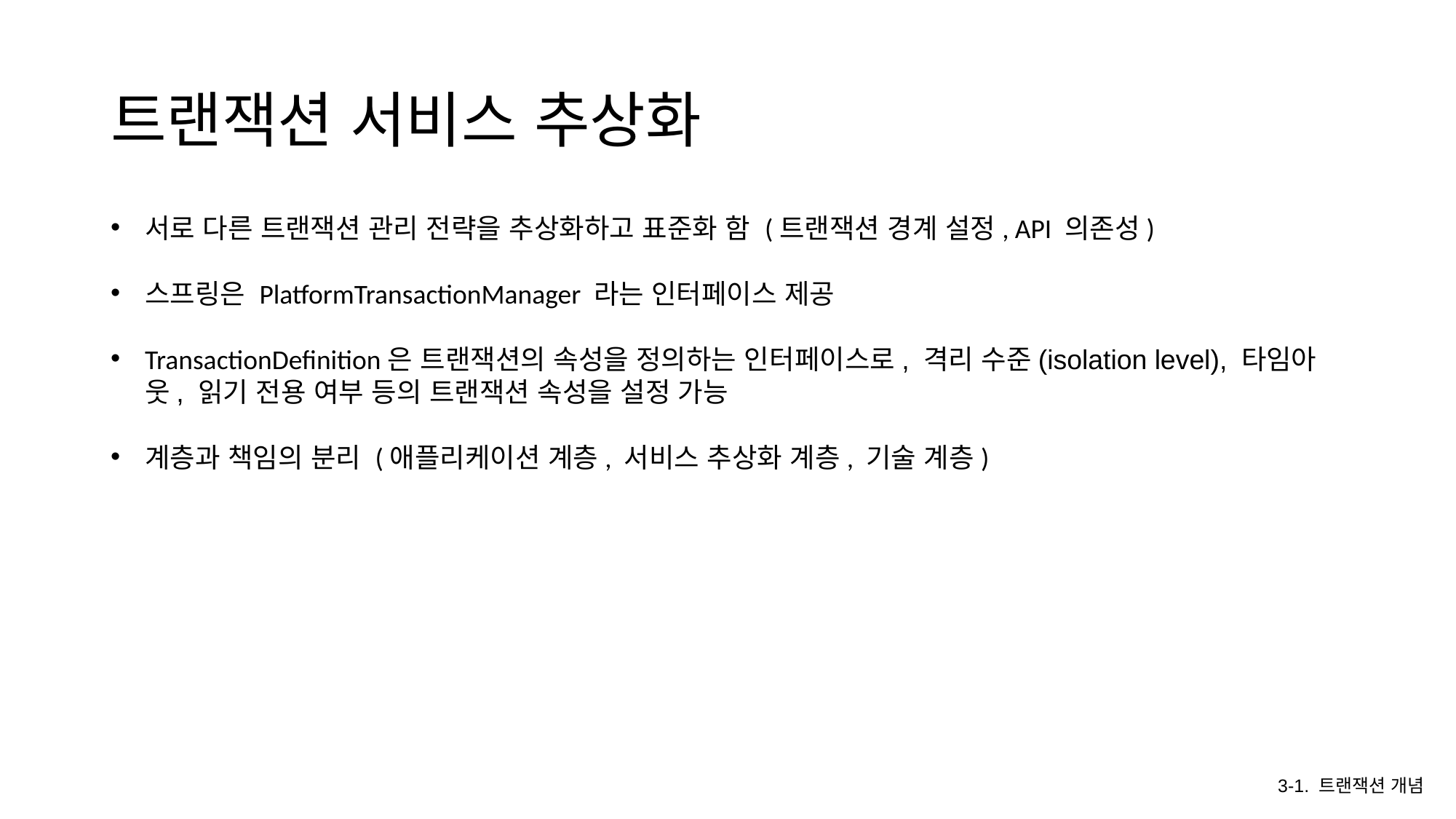

# 트랜잭션 서비스 추상화
서로 다른 트랜잭션 관리 전략을 추상화하고 표준화 함 (트랜잭션 경계 설정, API 의존성)

스프링은 PlatformTransactionManager 라는 인터페이스 제공

TransactionDefinition은 트랜잭션의 속성을 정의하는 인터페이스로, 격리 수준(isolation level), 타임아웃, 읽기 전용 여부 등의 트랜잭션 속성을 설정 가능

계층과 책임의 분리 (애플리케이션 계층, 서비스 추상화 계층, 기술 계층)
3-1. 트랜잭션 개념